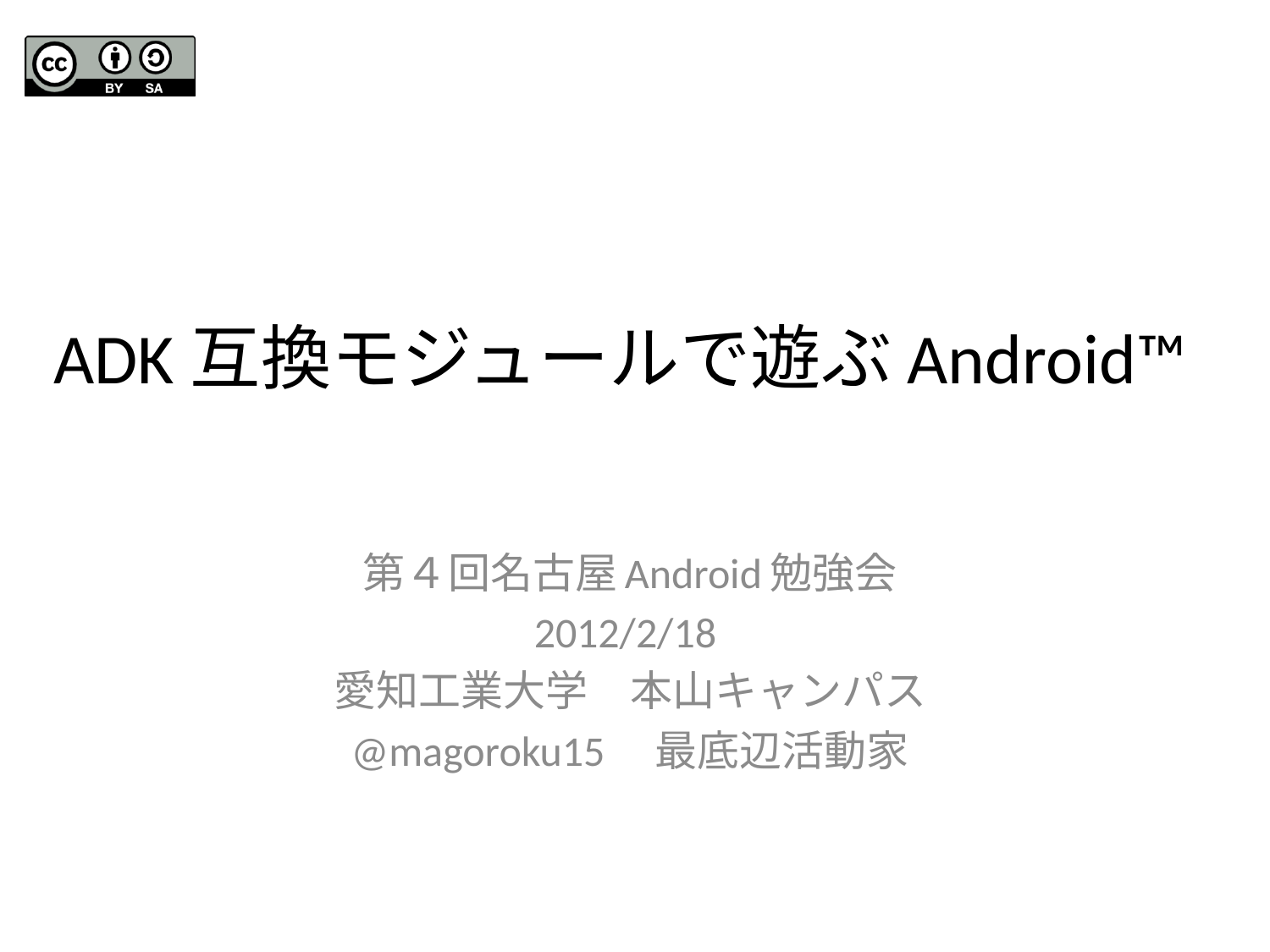

# ADK互換モジュールで遊ぶAndroid™
第４回名古屋Android勉強会
2012/2/18
愛知工業大学　本山キャンパス
@magoroku15　最底辺活動家